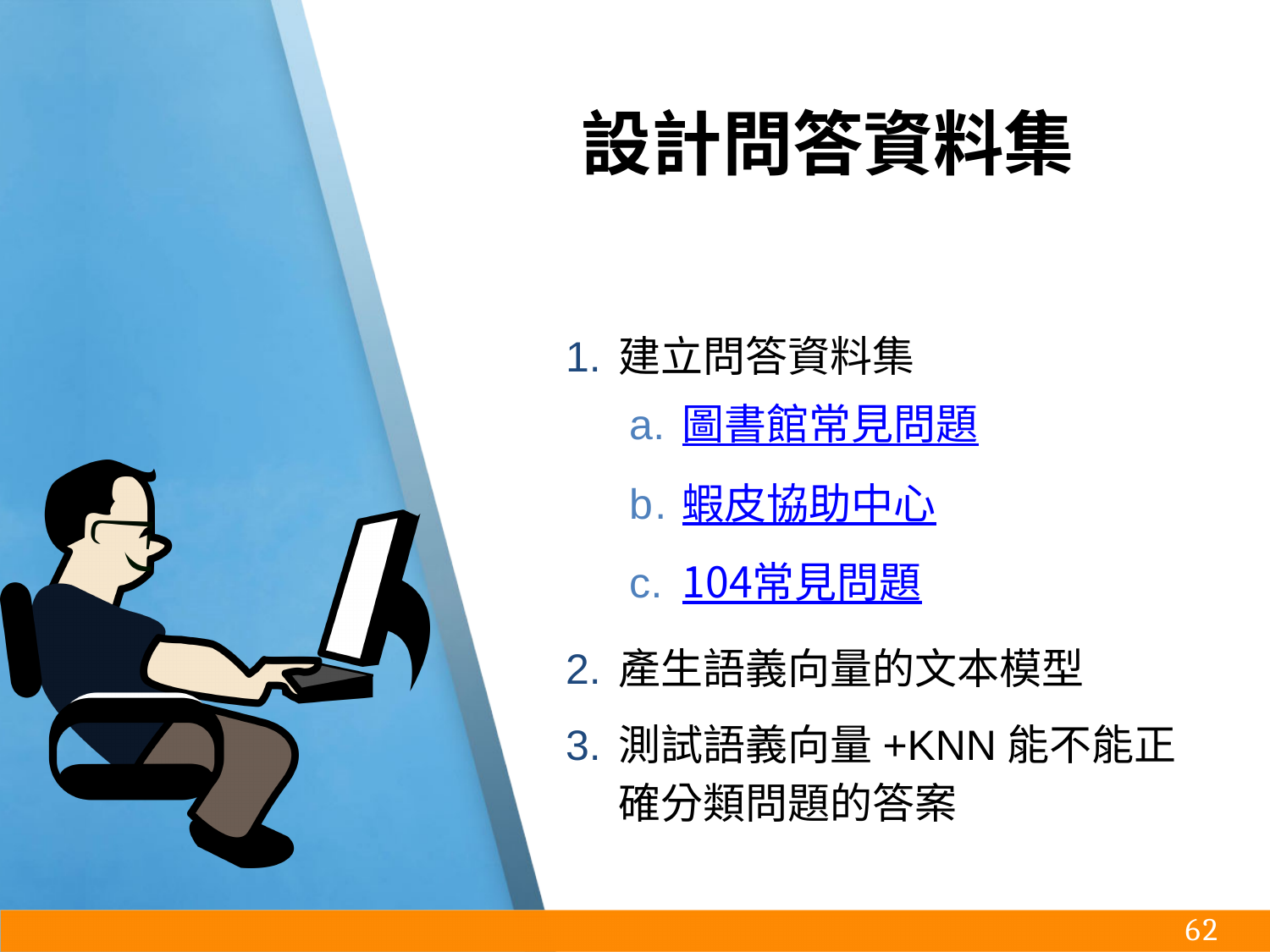

# 設計問答資料集
建立問答資料集
圖書館常見問題
蝦皮協助中心
104常見問題
產生語義向量的文本模型
測試語義向量+KNN能不能正確分類問題的答案
62